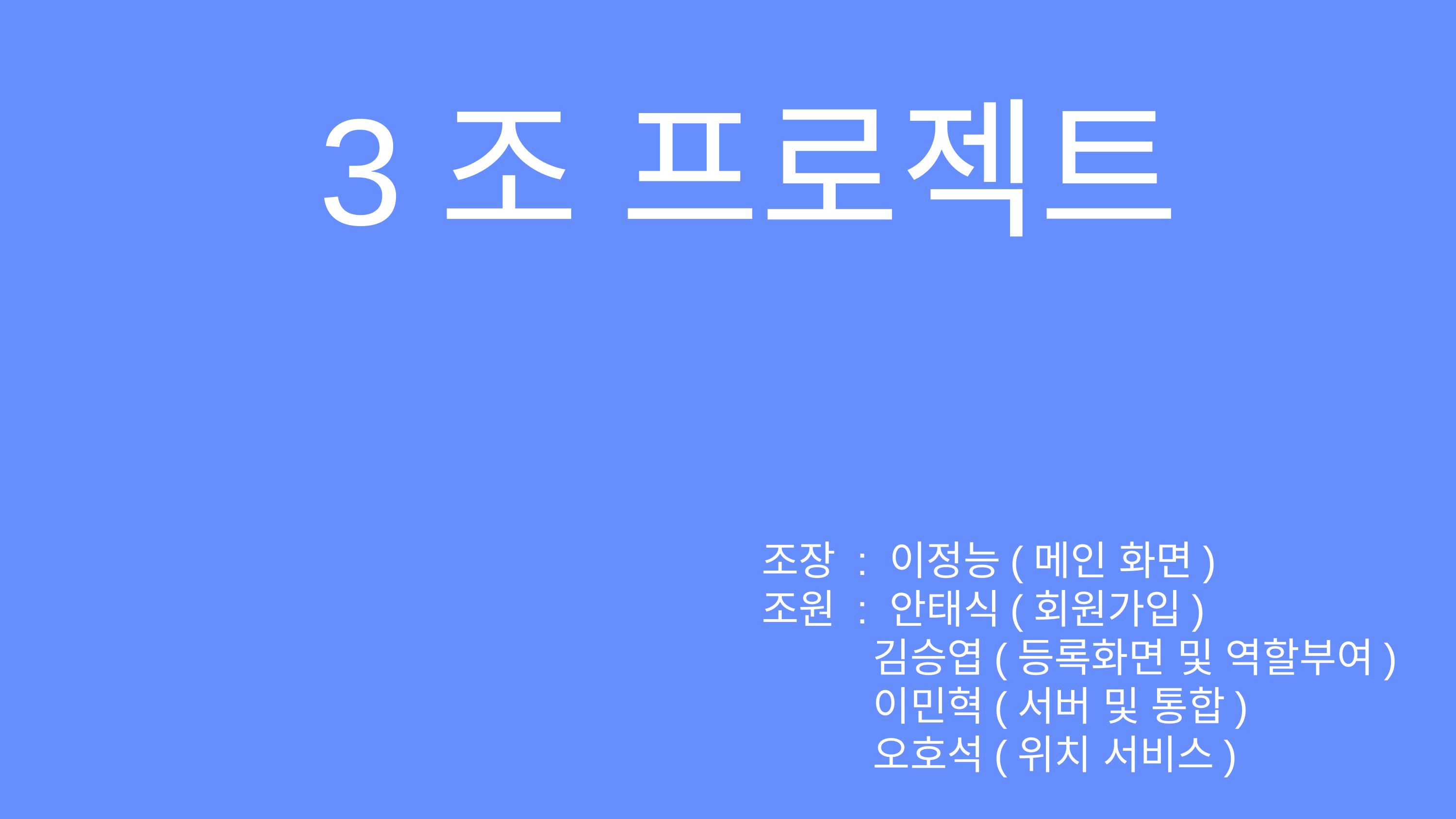

3조 프로젝트
조장 : 이정능(메인 화면)
조원 : 안태식(회원가입)
         김승엽(등록화면 및 역할부여)
         이민혁(서버 및 통합)
         오호석(위치 서비스)